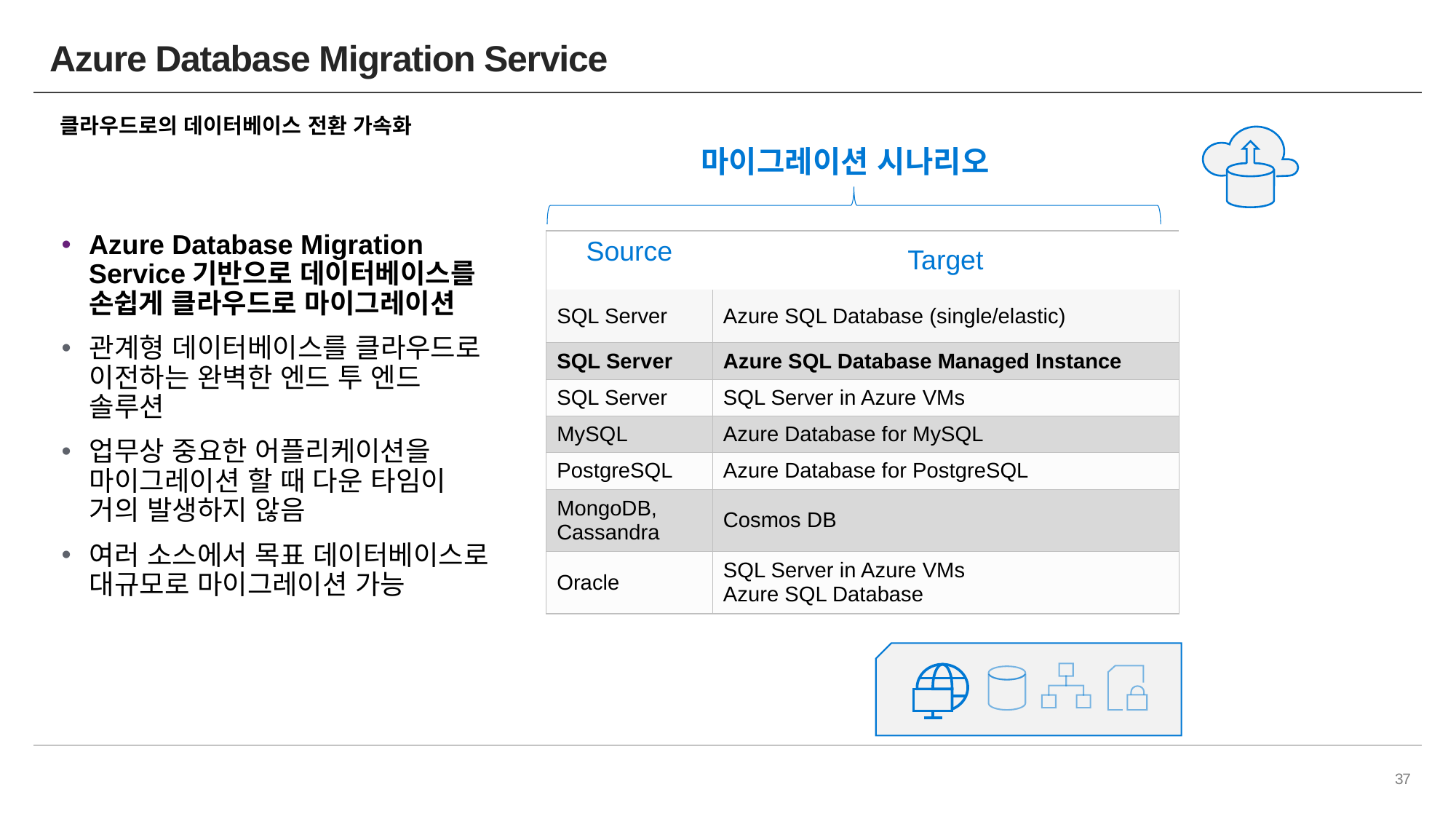

# Azure Database Migration Service

클라우드로의 데이터베이스 전환 가속화

마이그레이션 시나리오
Azure Database Migration Service기반으로 데이터베이스를 손쉽게 클라우드로 마이그레이션
관계형 데이터베이스를 클라우드로 이전하는 완벽한 엔드 투 엔드 솔루션
업무상 중요한 어플리케이션을 마이그레이션 할 때 다운 타임이 거의 발생하지 않음
여러 소스에서 목표 데이터베이스로 대규모로 마이그레이션 가능
| Source | Target |
| --- | --- |
| SQL Server | Azure SQL Database (single/elastic) |
| SQL Server | Azure SQL Database Managed Instance |
| SQL Server | SQL Server in Azure VMs |
| MySQL | Azure Database for MySQL |
| PostgreSQL | Azure Database for PostgreSQL |
| MongoDB, Cassandra | Cosmos DB |
| Oracle | SQL Server in Azure VMs Azure SQL Database |